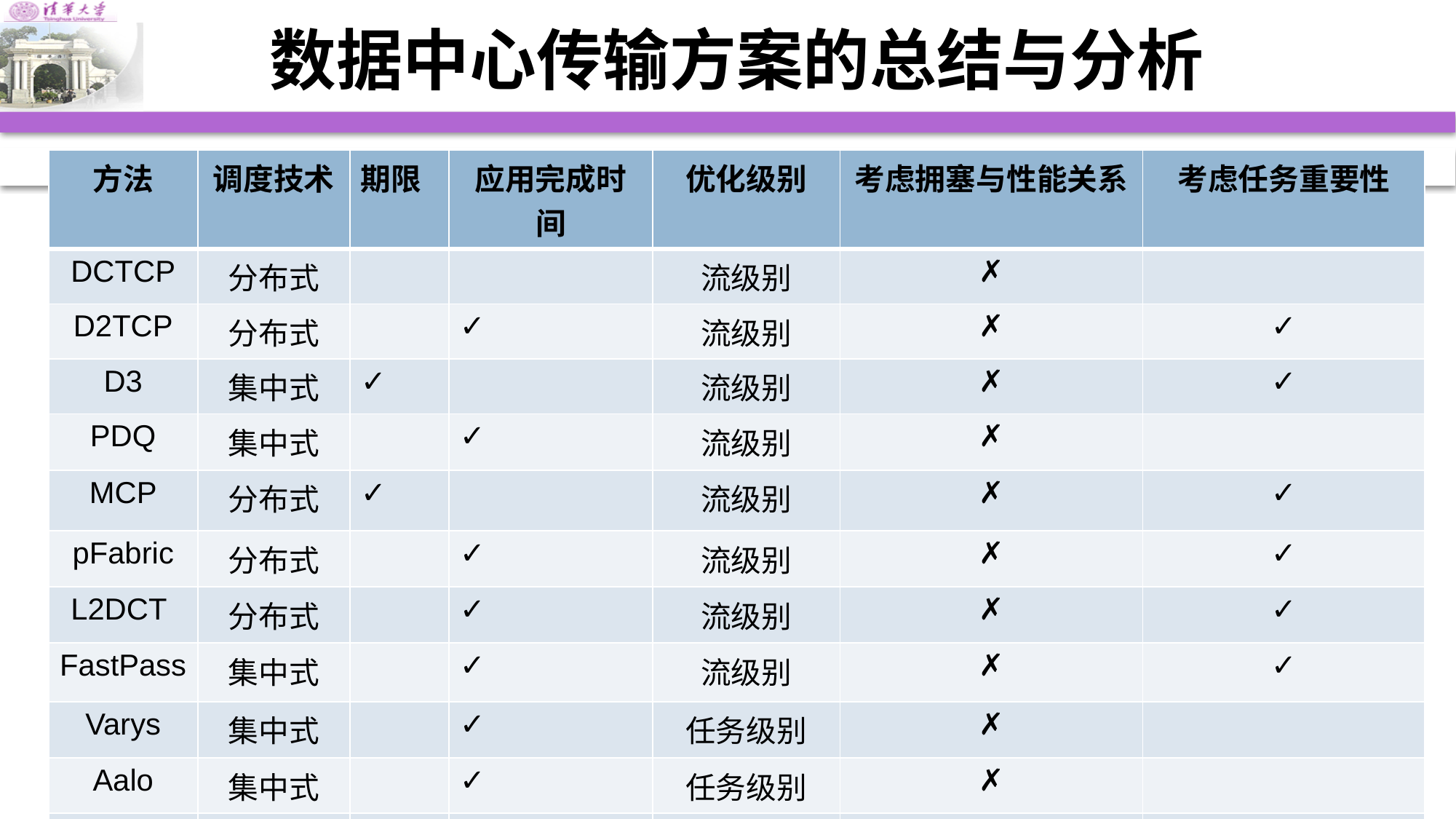

# 数据中心传输方案的总结与分析

| 方法 | 调度技术 | 期限 | 应用完成时间 | 优化级别 | 考虑拥塞与性能关系 | 考虑任务重要性 |
| --- | --- | --- | --- | --- | --- | --- |
| DCTCP | 分布式 |  |  | 流级别 | ✗ |  |
| D2TCP | 分布式 |  | ✓ | 流级别 | ✗ | ✓ |
| D3 | 集中式 | ✓ |  | 流级别 | ✗ | ✓ |
| PDQ | 集中式 |  | ✓ | 流级别 | ✗ |  |
| MCP | 分布式 | ✓ |  | 流级别 | ✗ | ✓ |
| pFabric | 分布式 |  | ✓ | 流级别 | ✗ | ✓ |
| L2DCT | 分布式 |  | ✓ | 流级别 | ✗ | ✓ |
| FastPass | 集中式 |  | ✓ | 流级别 | ✗ | ✓ |
| Varys | 集中式 |  | ✓ | 任务级别 | ✗ |  |
| Aalo | 集中式 |  | ✓ | 任务级别 | ✗ |  |
| Karuna | 分布式 | ✓ |  | 任务级别 | ✗ |  |